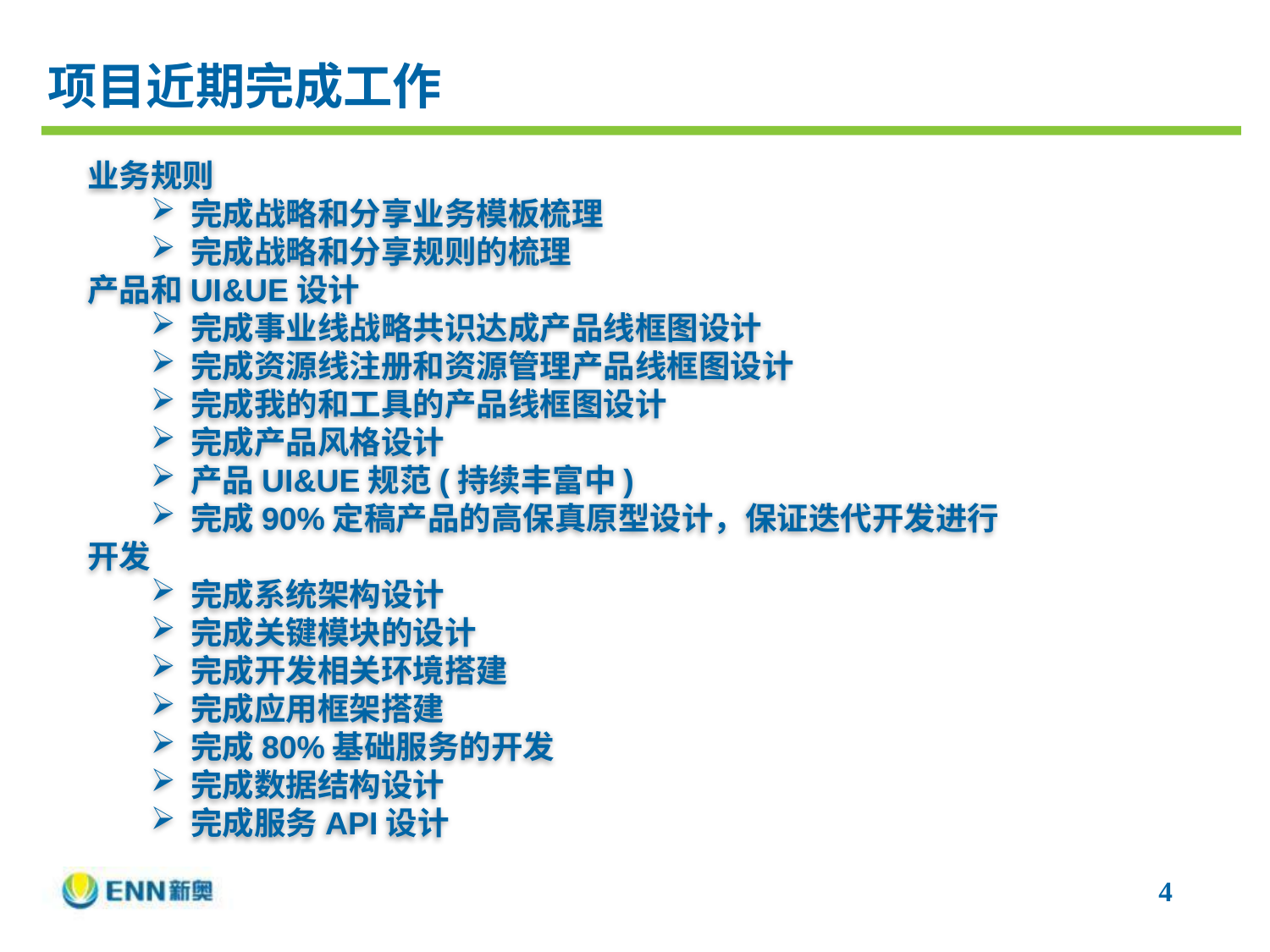

项目近期完成工作
业务规则
完成战略和分享业务模板梳理
完成战略和分享规则的梳理
产品和UI&UE设计
完成事业线战略共识达成产品线框图设计
完成资源线注册和资源管理产品线框图设计
完成我的和工具的产品线框图设计
完成产品风格设计
产品UI&UE规范(持续丰富中)
完成90%定稿产品的高保真原型设计，保证迭代开发进行
开发
完成系统架构设计
完成关键模块的设计
完成开发相关环境搭建
完成应用框架搭建
完成80%基础服务的开发
完成数据结构设计
完成服务API设计
4